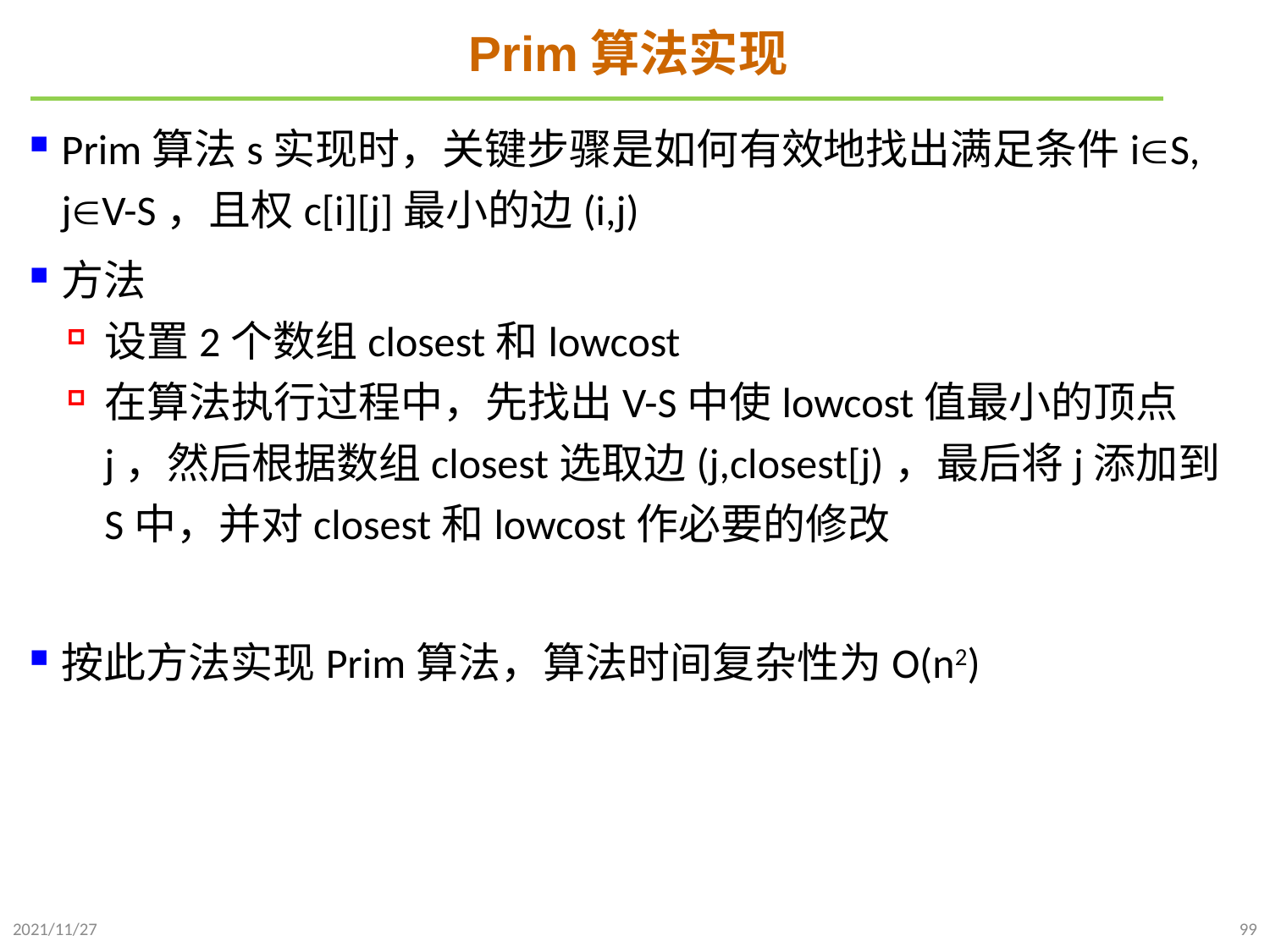

# Prim算法实现
Prim算法s实现时，关键步骤是如何有效地找出满足条件i∈S, j∈V-S，且权c[i][j]最小的边(i,j)
方法
设置2个数组closest和lowcost
在算法执行过程中，先找出V-S中使lowcost值最小的顶点j，然后根据数组closest选取边(j,closest[j)，最后将j添加到S中，并对closest和lowcost作必要的修改

按此方法实现Prim算法，算法时间复杂性为O(n2)

2021/11/27
99